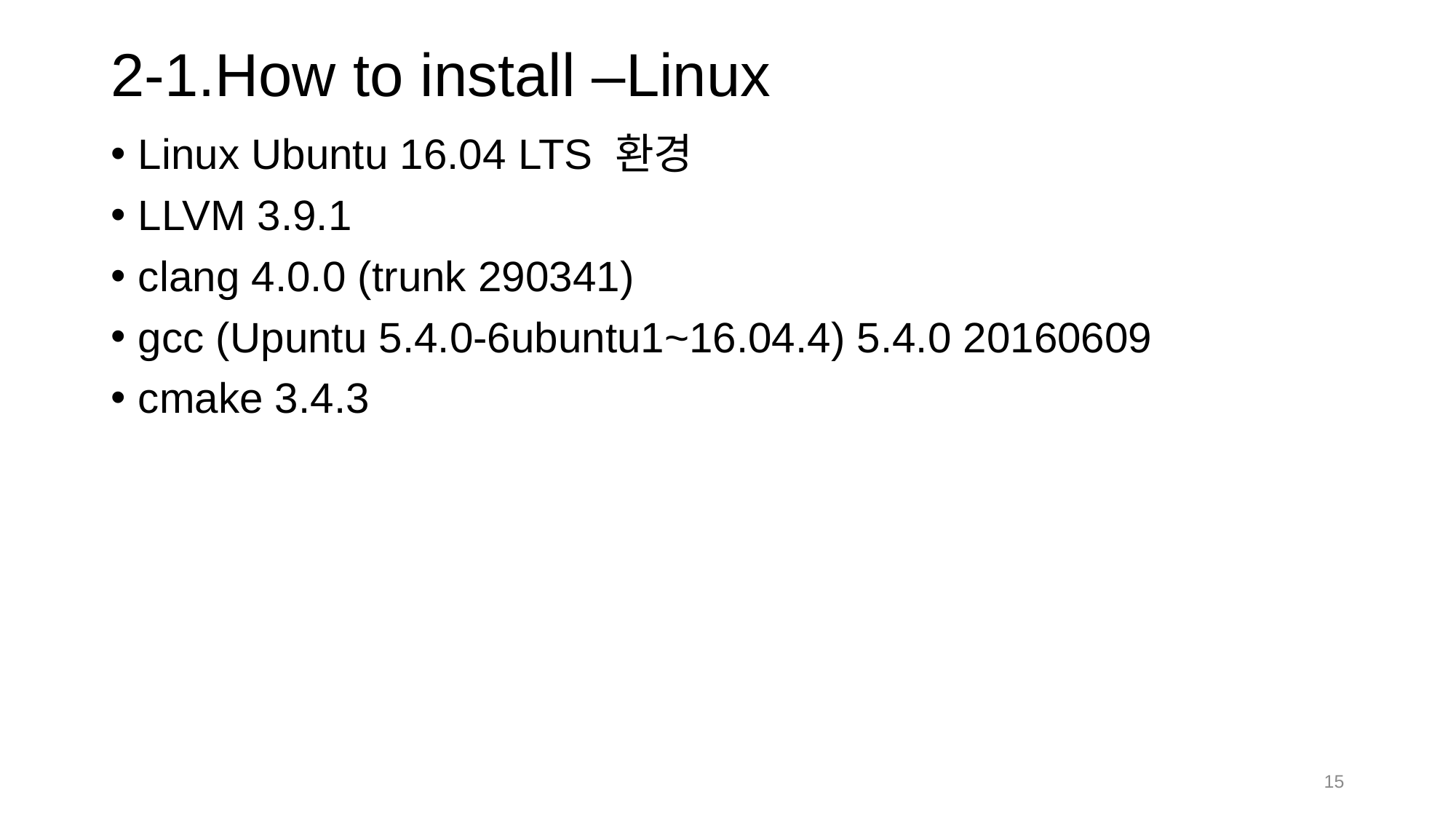

# 2-1.How to install –Linux
Linux Ubuntu 16.04 LTS 환경
LLVM 3.9.1
clang 4.0.0 (trunk 290341)
gcc (Upuntu 5.4.0-6ubuntu1~16.04.4) 5.4.0 20160609
cmake 3.4.3
15